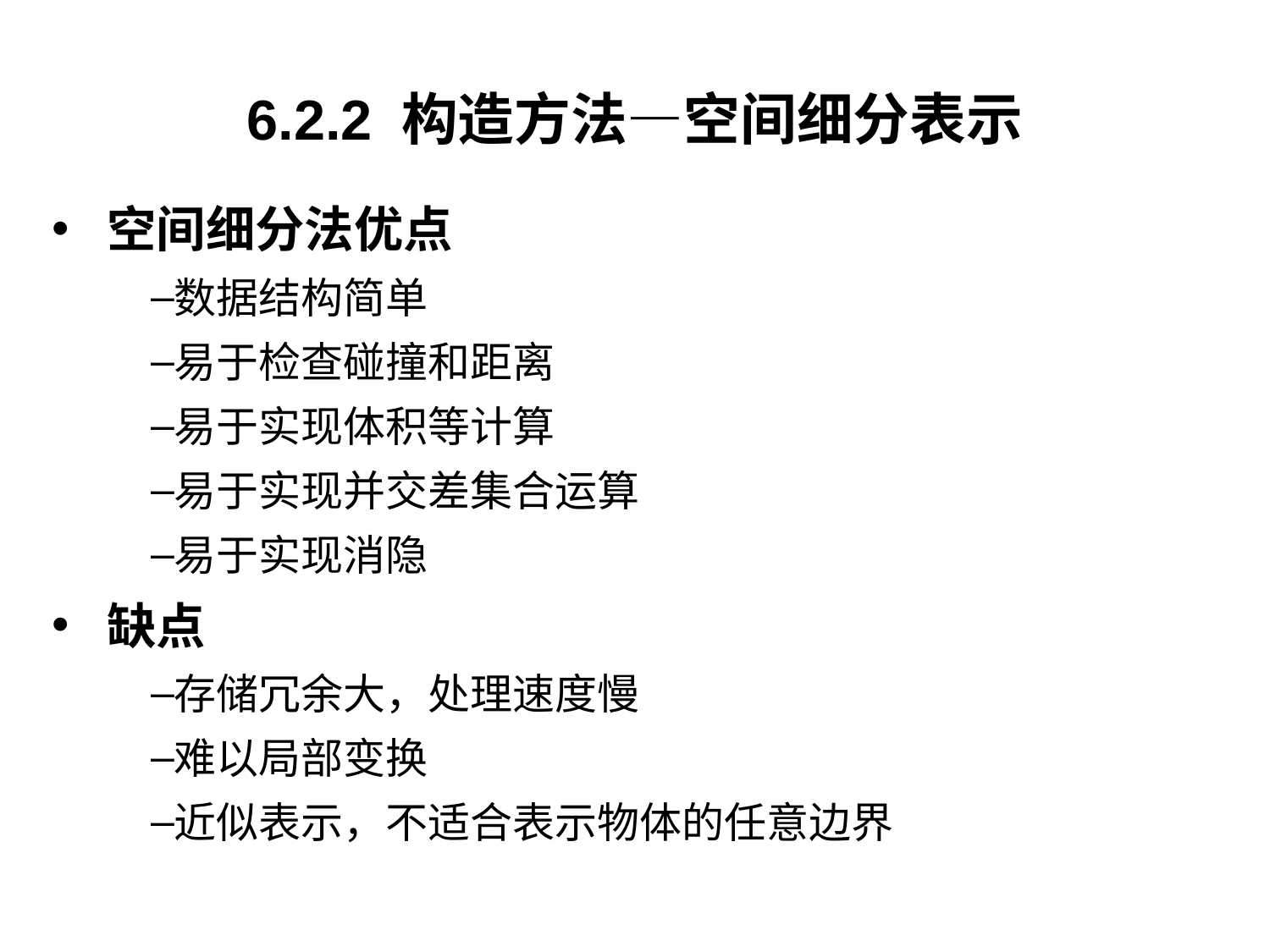

# 6.2.2 构造方法—空间细分表示
空间细分法优点
数据结构简单
易于检查碰撞和距离
易于实现体积等计算
易于实现并交差集合运算
易于实现消隐
缺点
存储冗余大，处理速度慢
难以局部变换
近似表示，不适合表示物体的任意边界